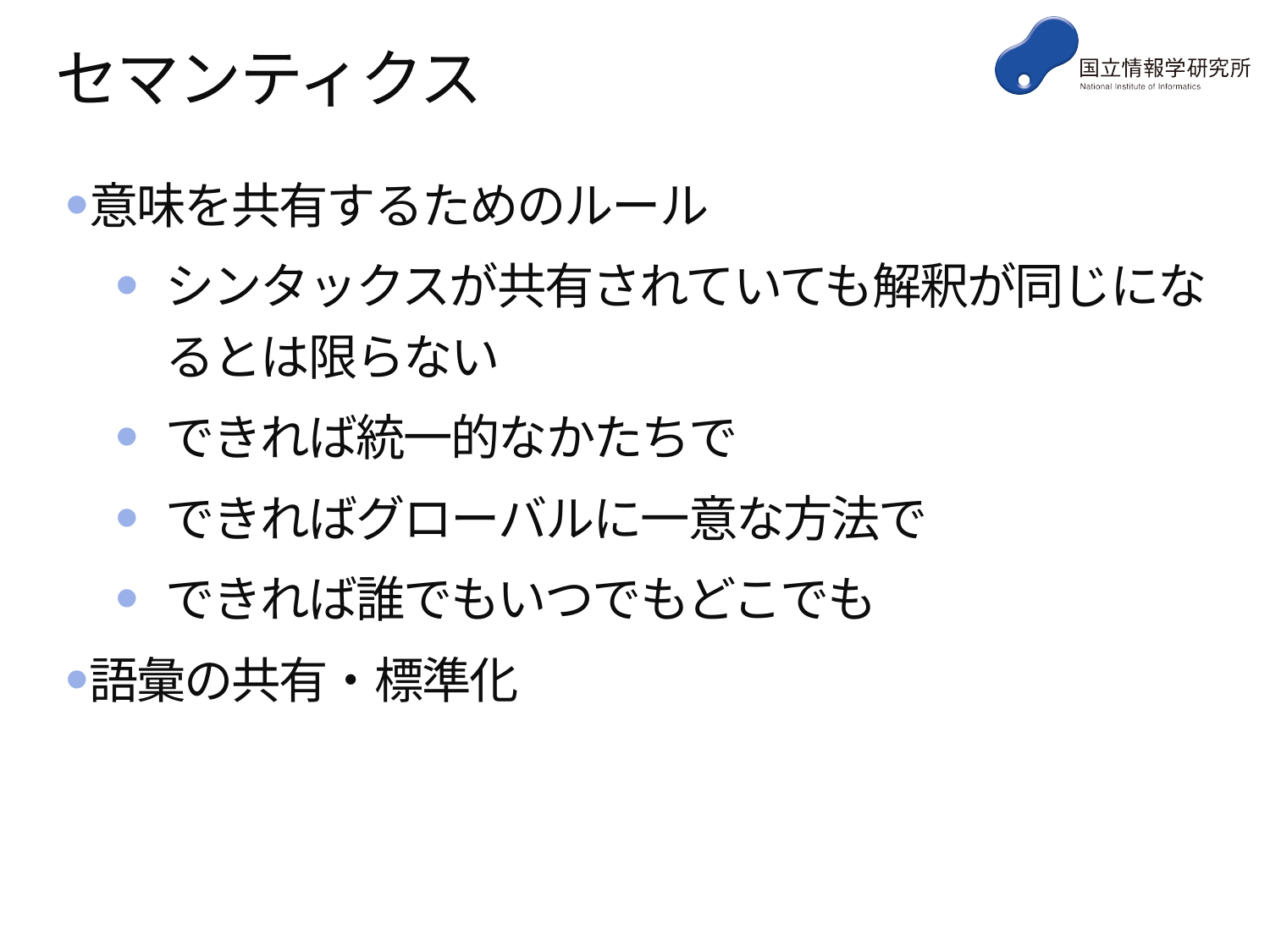

# セマンティクス
意味を共有するためのルール
シンタックスが共有されていても解釈が同じになるとは限らない
できれば統一的なかたちで
できればグローバルに一意な方法で
できれば誰でもいつでもどこでも
語彙の共有・標準化